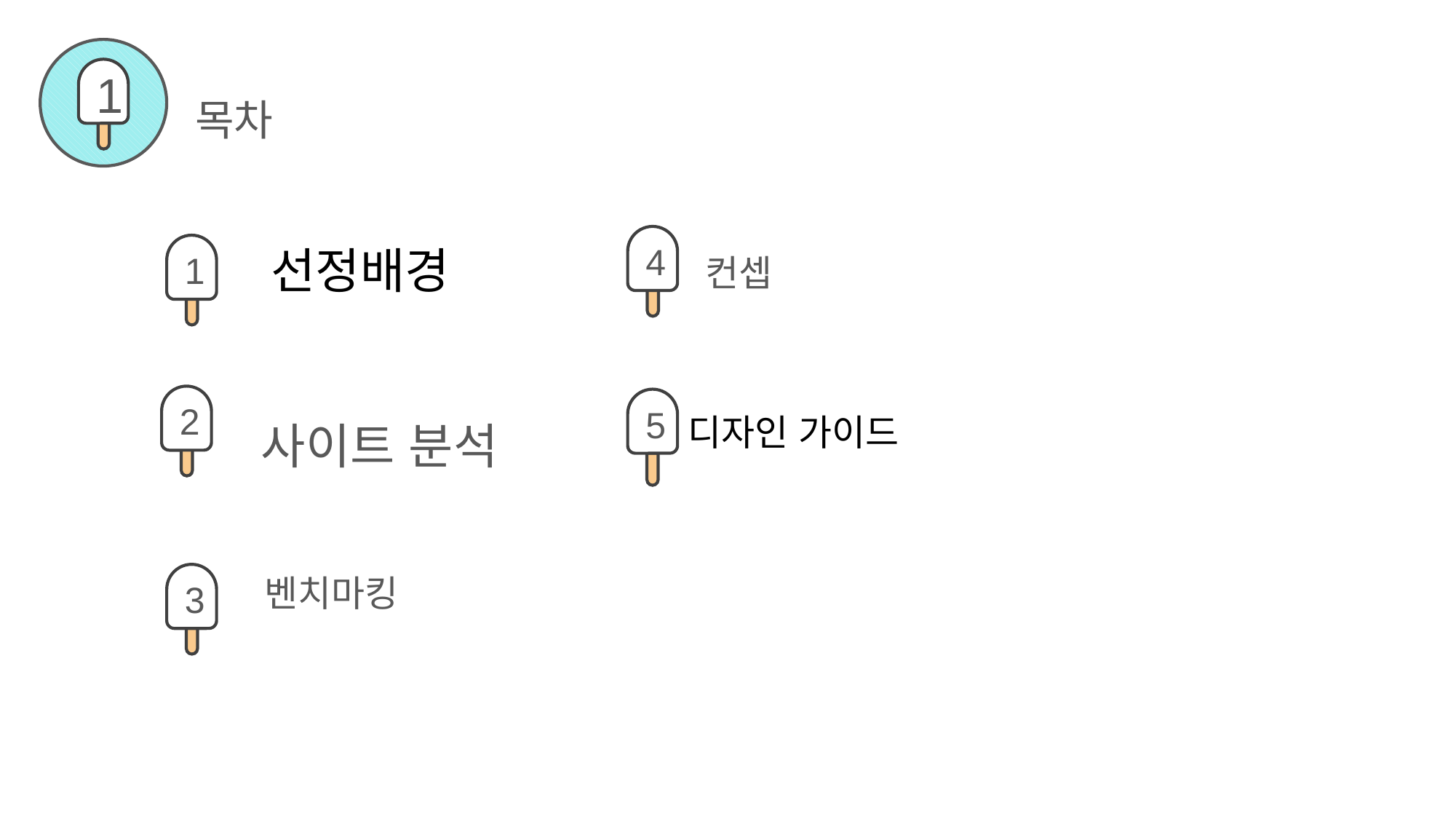

1

목차

컨셉
4

선정배경
1

  사이트 분석
2

5

디자인 가이드
벤치마킹

3